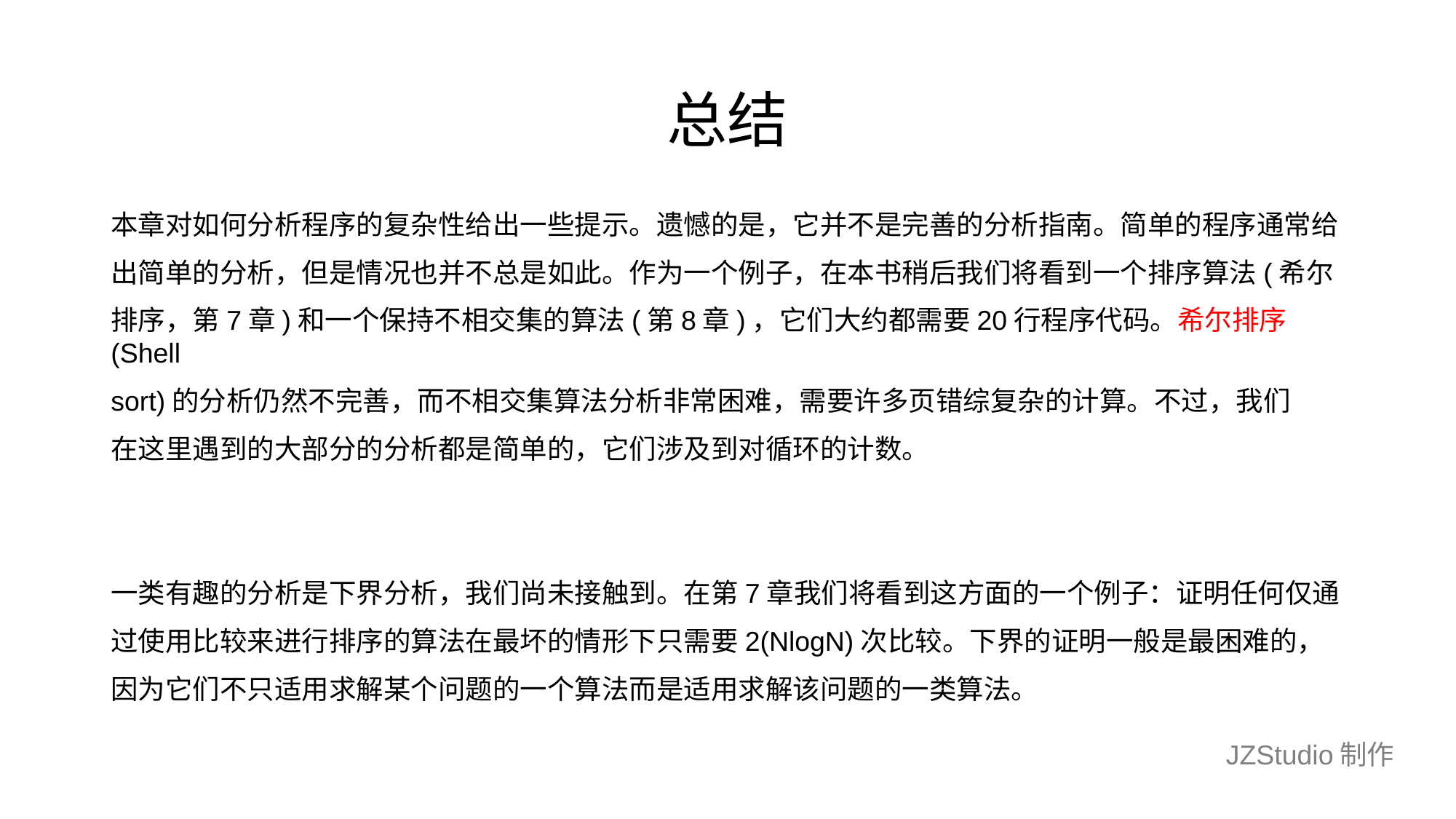

# 总结
本章对如何分析程序的复杂性给出一些提示。遗憾的是，它并不是完善的分析指南。简单的程序通常给
出简单的分析，但是情况也并不总是如此。作为一个例子，在本书稍后我们将看到一个排序算法(希尔
排序，第7章)和一个保持不相交集的算法(第8章)，它们大约都需要20行程序代码。希尔排序(Shell
sort)的分析仍然不完善，而不相交集算法分析非常困难，需要许多页错综复杂的计算。不过，我们
在这里遇到的大部分的分析都是简单的，它们涉及到对循环的计数。

一类有趣的分析是下界分析，我们尚未接触到。在第7章我们将看到这方面的一个例子：证明任何仅通
过使用比较来进行排序的算法在最坏的情形下只需要2(NlogN)次比较。下界的证明一般是最困难的，
因为它们不只适用求解某个问题的一个算法而是适用求解该问题的一类算法。